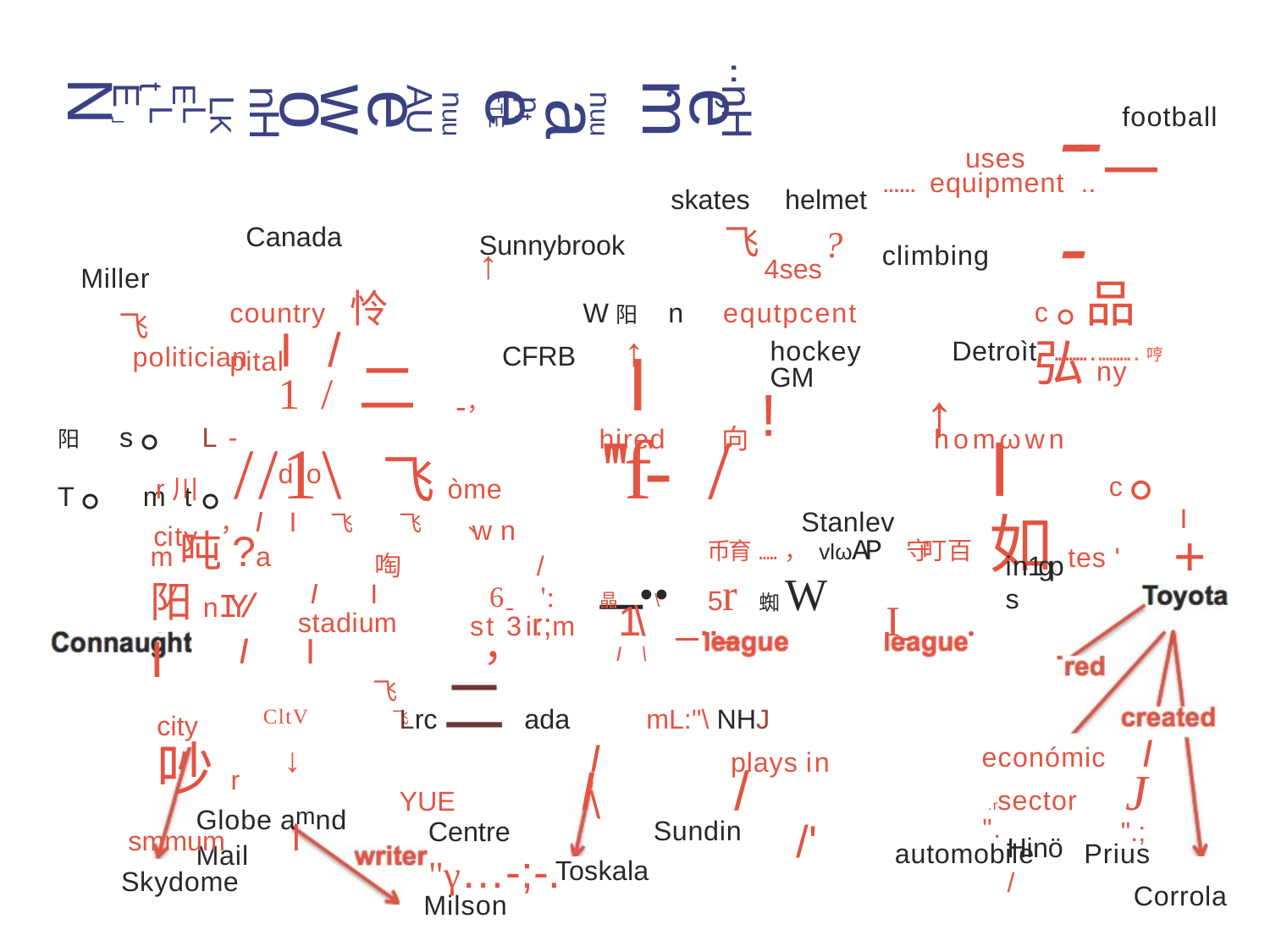

..，‘
e
m
nuu
a
pt
FTE
e
nuu
AU
e
w
o
nH
LK
E」
N
t
E
---
nH
football
L
L
......  equipment  ..一 climbing
uses
|  | skates | helmet |
| --- | --- | --- |
| Sunnybrook 飞 ? ↑ 4ses |  |  |
Canada
Miller
c。品弘ny
country  怜pital
W阳n	equtpcent
飞
politician	I	/
CFRB	↑
I
hockey	Detroìt  ....................哼 GM
!↑
1/二dio
....，
阳s。L-T。mt。
'''f-	/	_..
hired	向
homωwn
r川//1\ 飞òme	wn
I	c。如tes '
，I	I	飞飞、
Stanlev
I
+
city
m吨?a阳nIY/	I
币育.....， vlωAP 守叮百5r蜘W
啕
I	I  stadium
I	I	飞
CltV	飞
/
6 	':
in1gps
/

晶\
1\    .._	I 	.
st 3ir:;m
，	I	\

| city 吵r | Lrc二ada mL:"\ NHJ YUE |  |  |
| --- | --- | --- | --- |
| smmum l | Centre "γ…-;-. | /' Hinö / | ".; |
I	\
económic	I
.rsector	J
↓

Globe amnd Mail
plays in

I
/

Sundin
".
automobile

Prius

Corrola
Toskala
Skydome
Milson